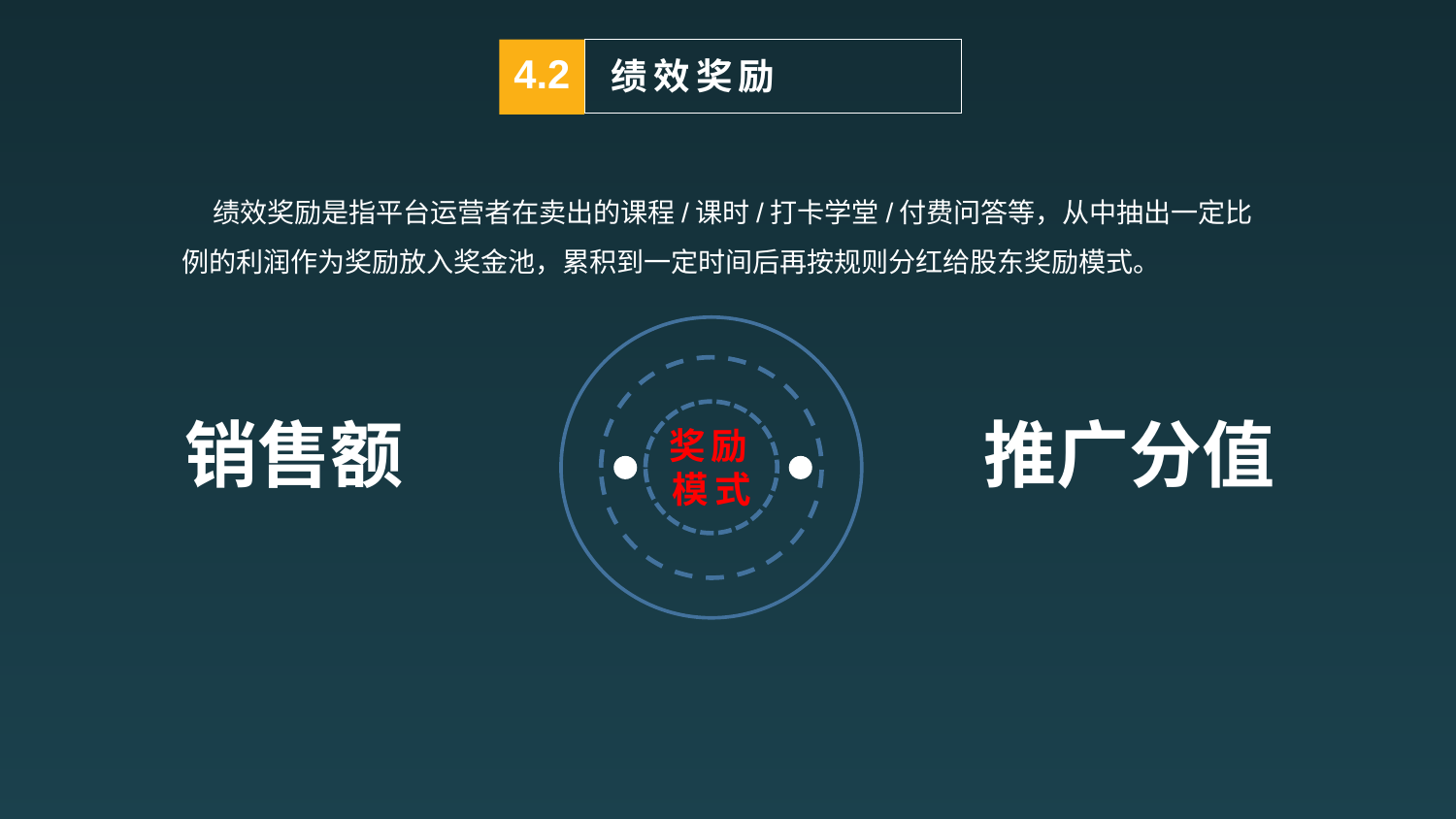

4.2
绩效奖励
    绩效奖励是指平台运营者在卖出的课程/课时/打卡学堂/付费问答等，从中抽出一定比例的利润作为奖励放入奖金池，累积到一定时间后再按规则分红给股东奖励模式。

奖励模式

销售额
推广分值